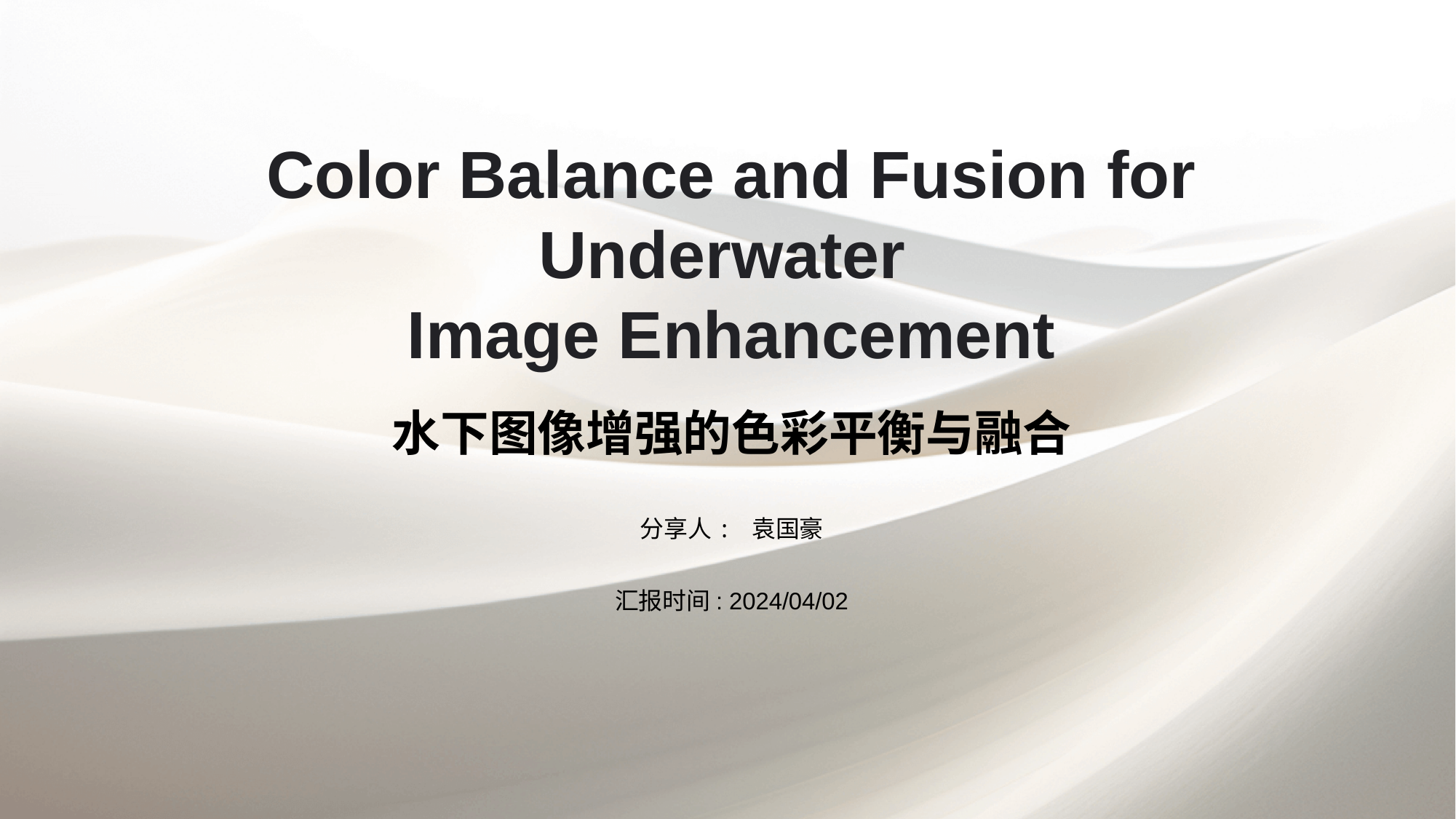

Color Balance and Fusion for Underwater
Image Enhancement

水下图像增强的色彩平衡与融合

分享人: 袁国豪
汇报时间: 2024/04/02